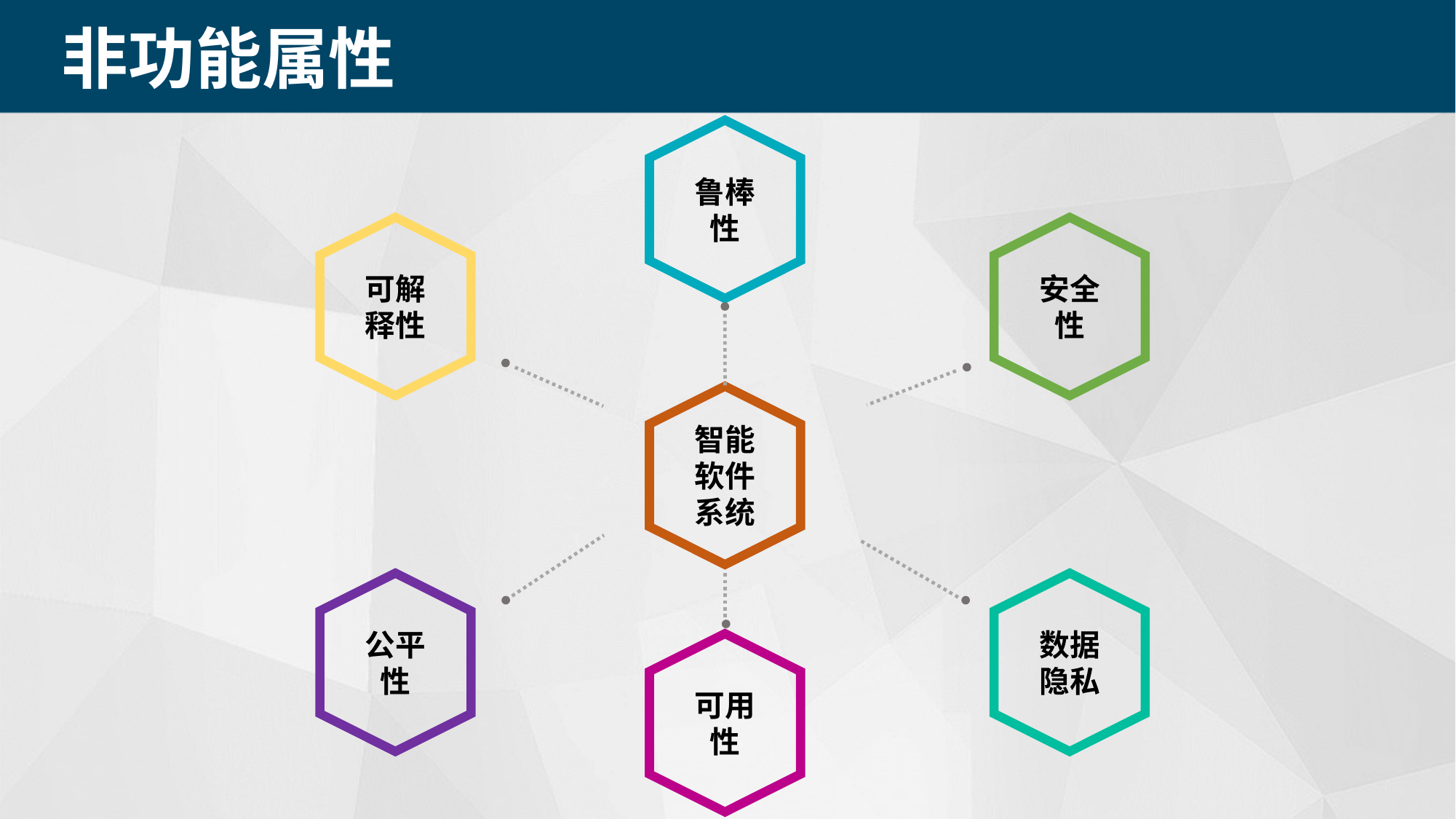

非功能属性
鲁棒性
可解
释性
安全性

智能软件系统
公平性
数据
隐私

可用性